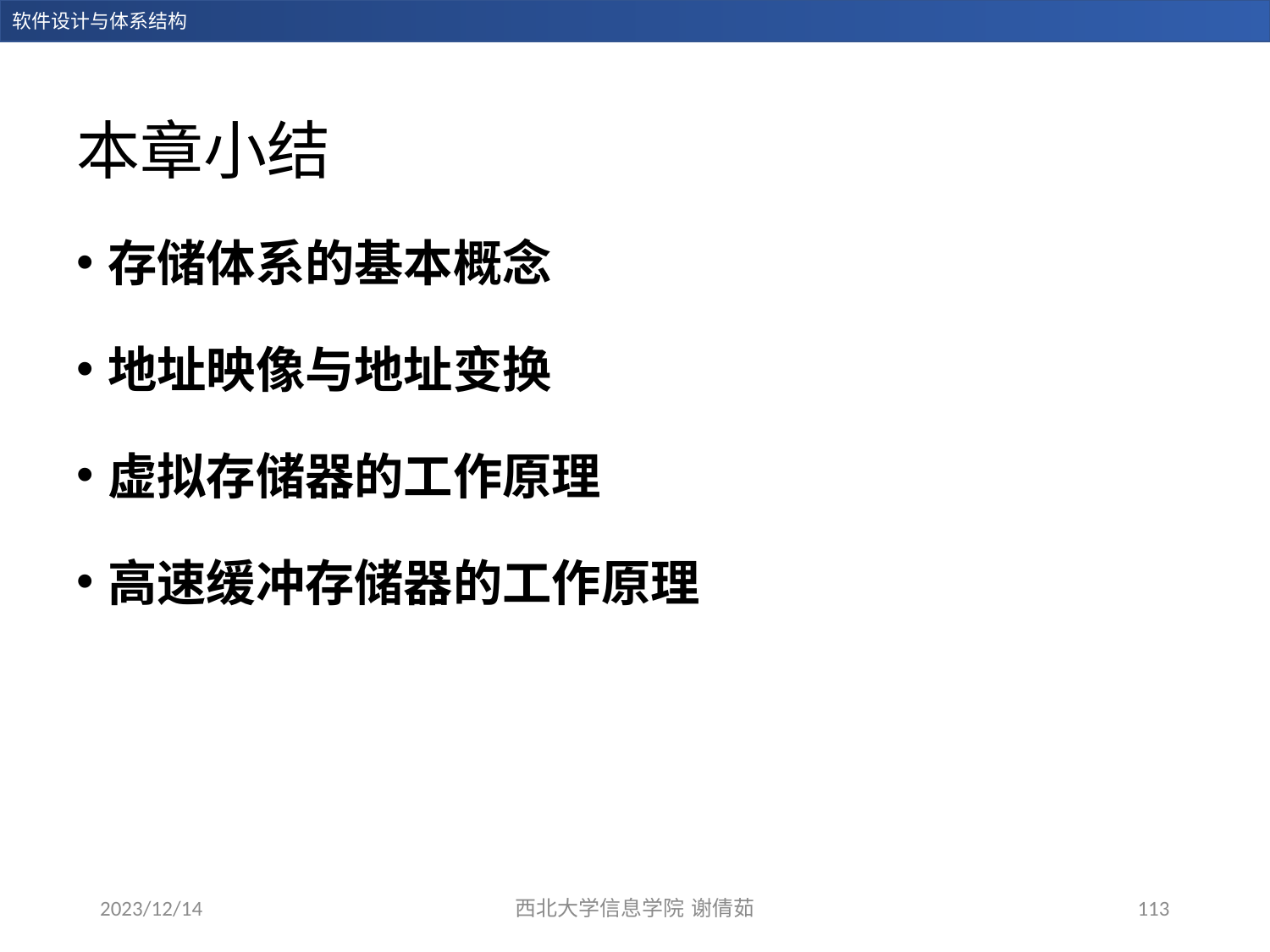

# 本章小结
存储体系的基本概念
地址映像与地址变换
虚拟存储器的工作原理
高速缓冲存储器的工作原理

2023/12/14
113
西北大学信息学院 谢倩茹